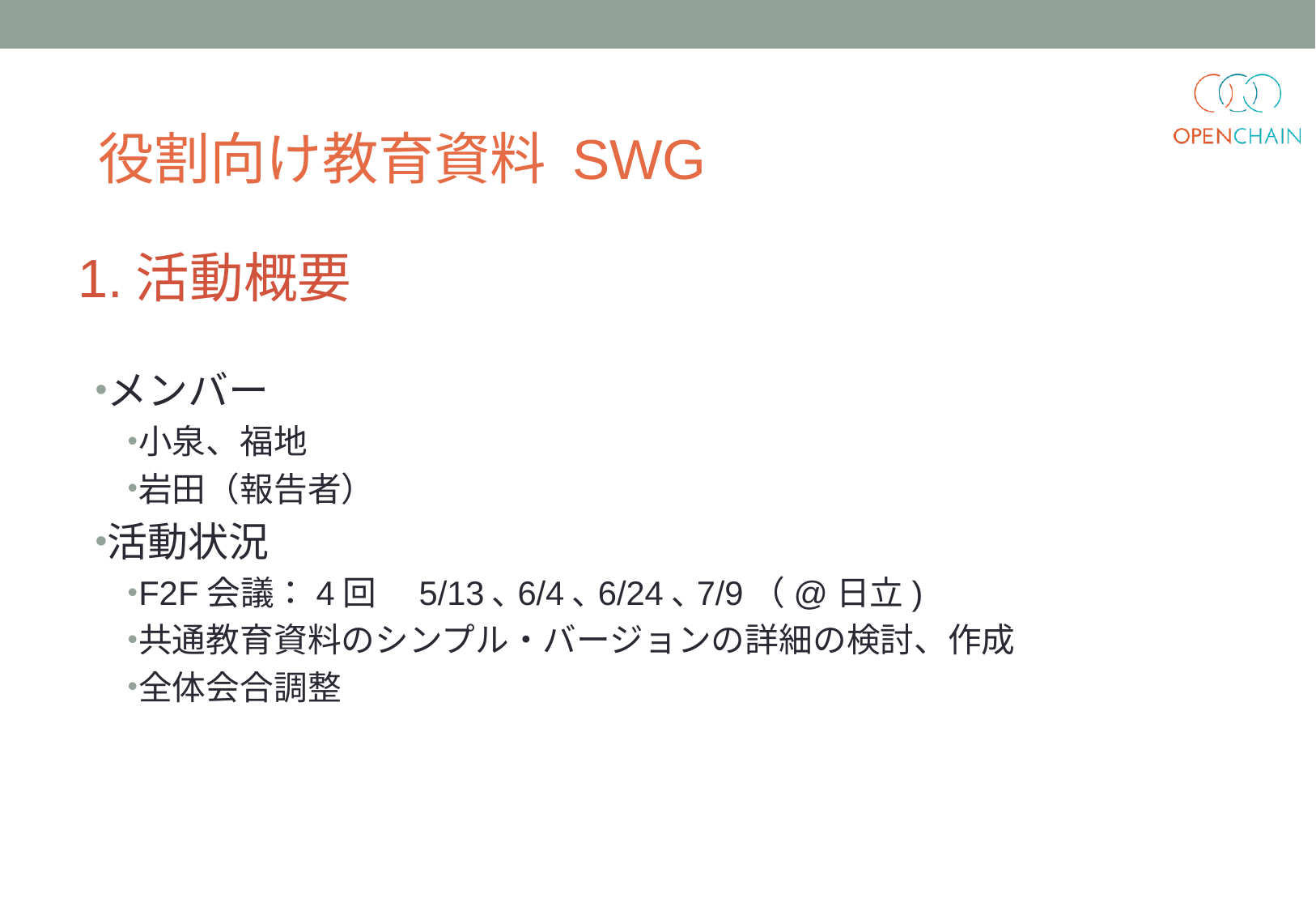

役割向け教育資料 SWG
# 1.活動概要
メンバー
小泉、福地
岩田（報告者）
活動状況
F2F会議：4回　5/13､6/4､6/24､7/9（@日立)
共通教育資料のシンプル・バージョンの詳細の検討、作成
全体会合調整